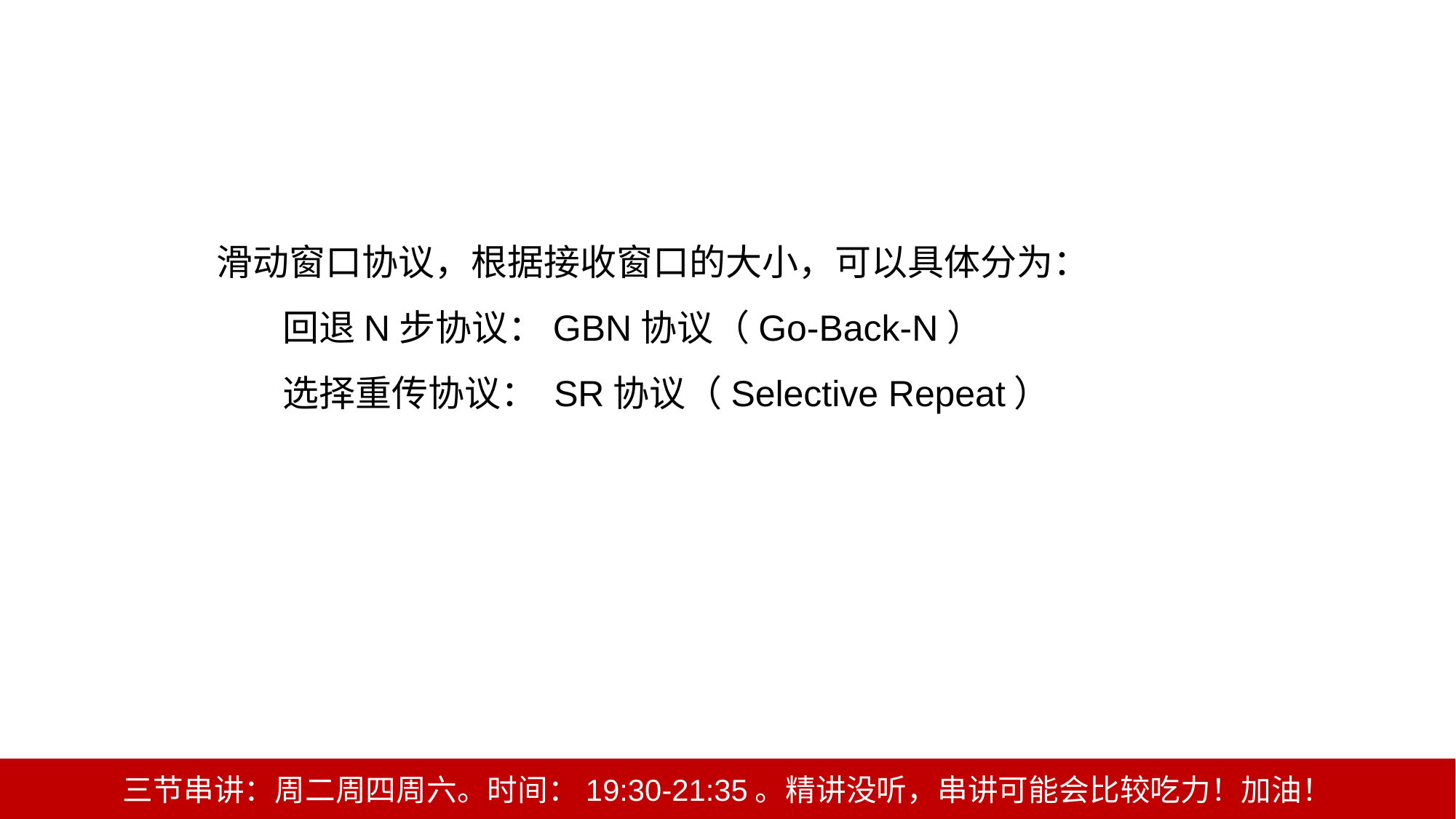

滑动窗口协议，根据接收窗口的大小，可以具体分为：
       回退N步协议：GBN协议（Go-Back-N）
       选择重传协议： SR协议（Selective Repeat）